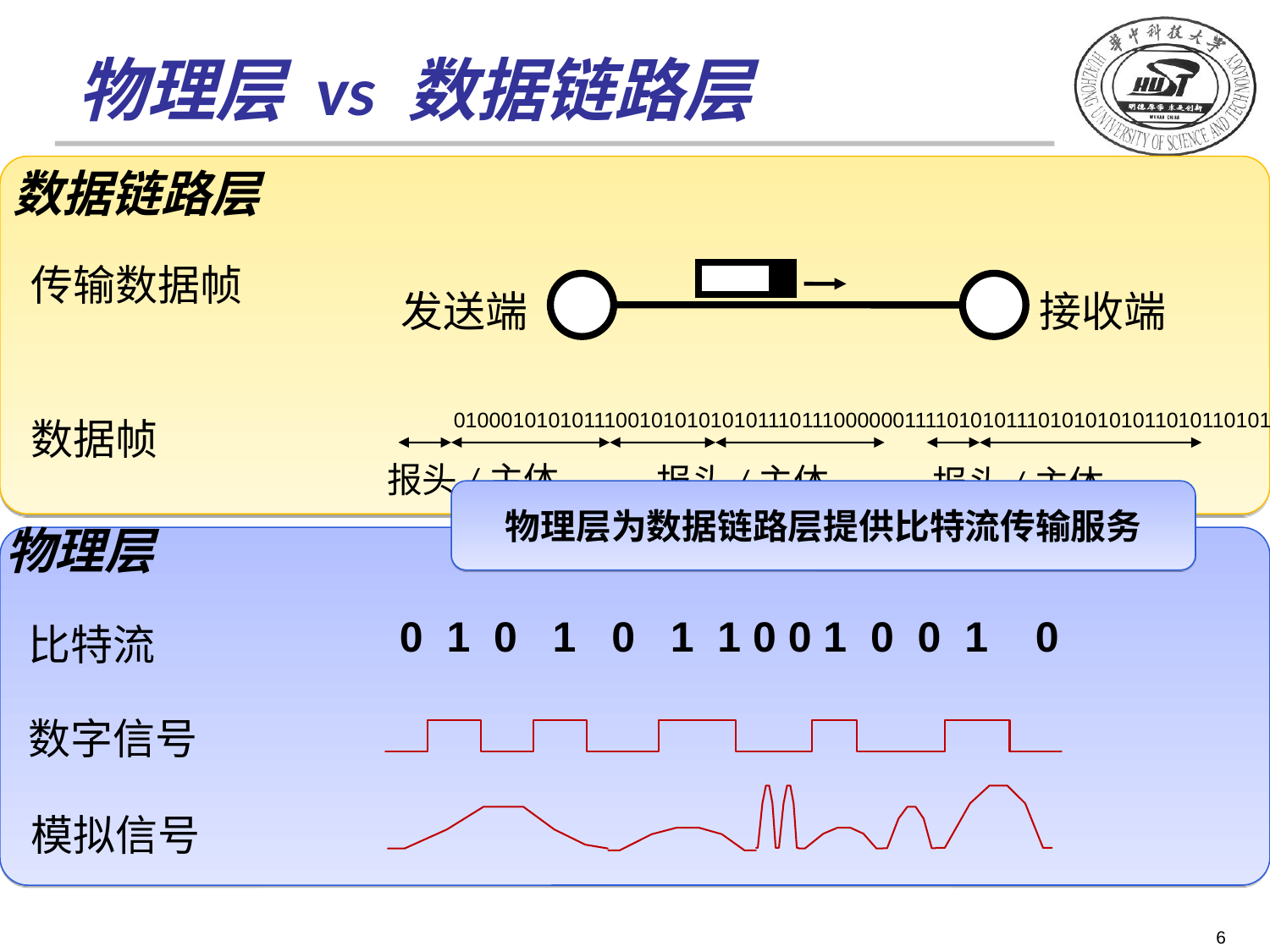

物理层 vs 数据链路层

数据链路层

发送端
接收端

传输数据帧
0100010101011100101010101011101110000001111010101110101010101101011010111001

报头/主体
报头/主体
报头/主体
数据帧
物理层为数据链路层提供比特流传输服务
物理层

0  1  0   1   0   1  1 0 0 1  0  0  1    0
比特流
数字信号

模拟信号
6